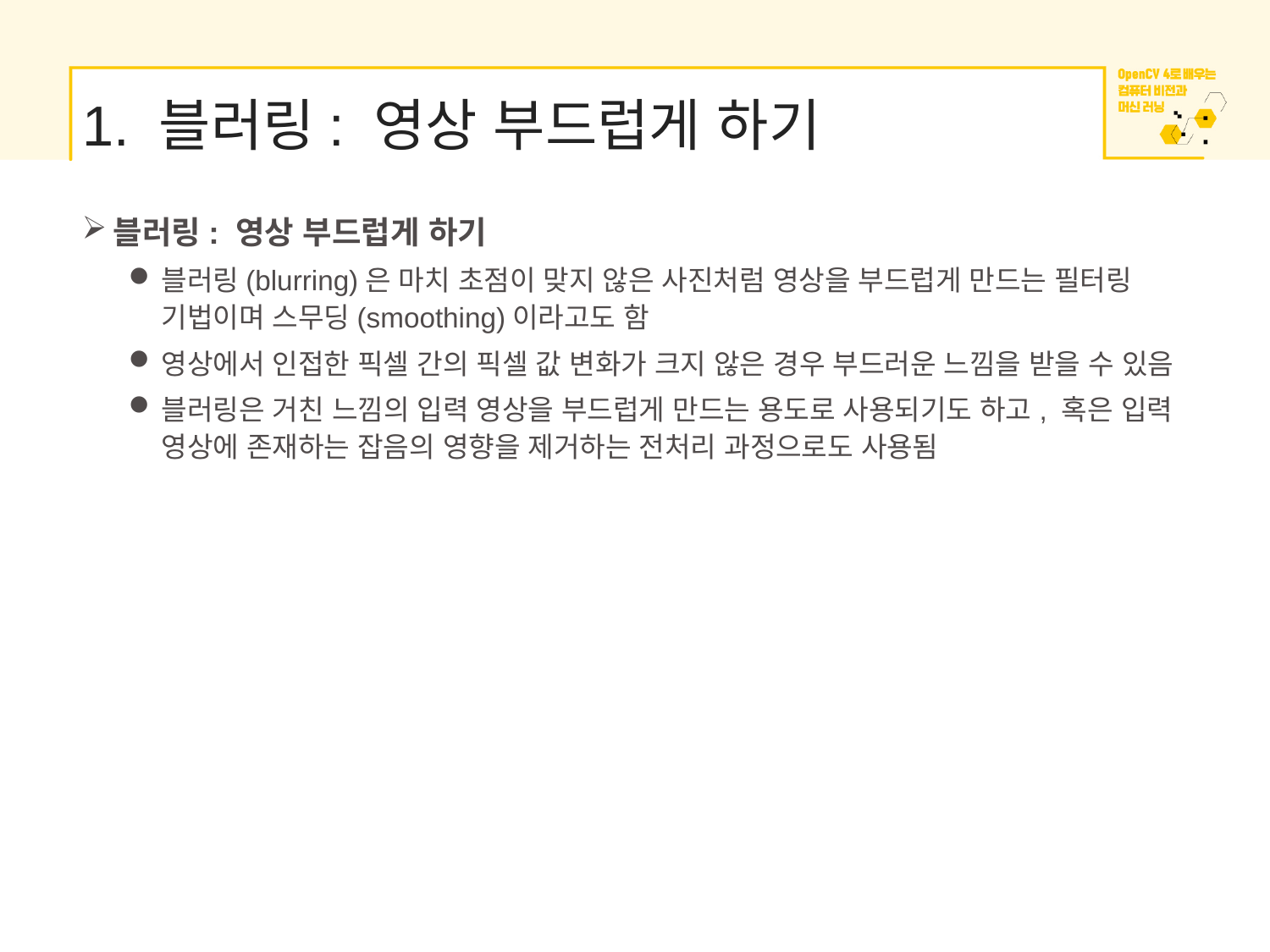

# 1. 블러링: 영상 부드럽게 하기
블러링: 영상 부드럽게 하기
블러링(blurring)은 마치 초점이 맞지 않은 사진처럼 영상을 부드럽게 만드는 필터링 기법이며 스무딩(smoothing)이라고도 함
영상에서 인접한 픽셀 간의 픽셀 값 변화가 크지 않은 경우 부드러운 느낌을 받을 수 있음
블러링은 거친 느낌의 입력 영상을 부드럽게 만드는 용도로 사용되기도 하고, 혹은 입력 영상에 존재하는 잡음의 영향을 제거하는 전처리 과정으로도 사용됨